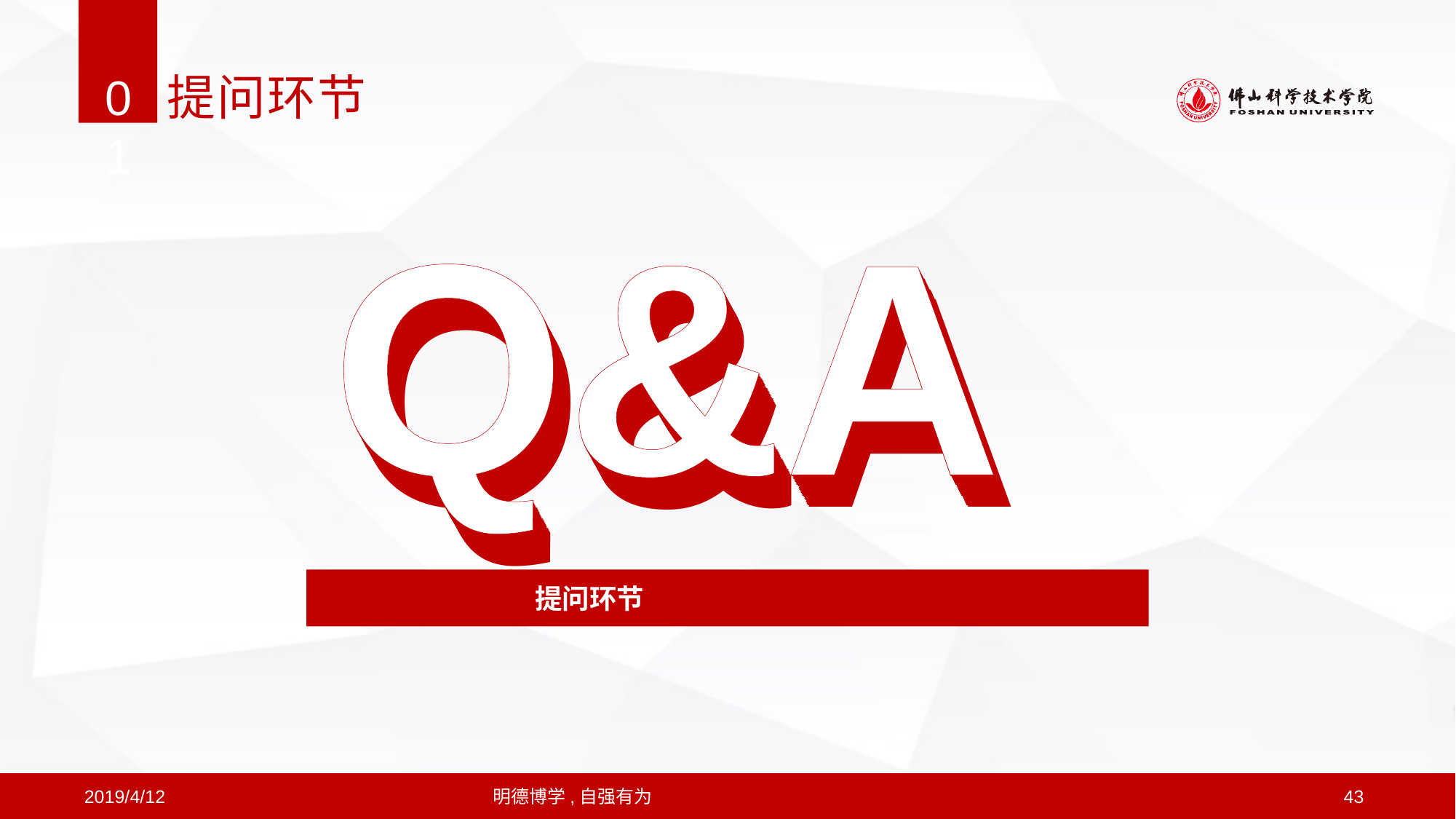

01
提问环节
Q&A
Q&A
Q&A
Q&A
Q&A
Q&A
Q&A
Q&A
Q&A
Q&A
Q&A
Q&A
Q&A
Q&A
Q&A
Q&A
Q&A
Q&A
Q&A
Q&A
Q&A
Q&A

提问环节
2019/4/12
明德博学,自强有为
43